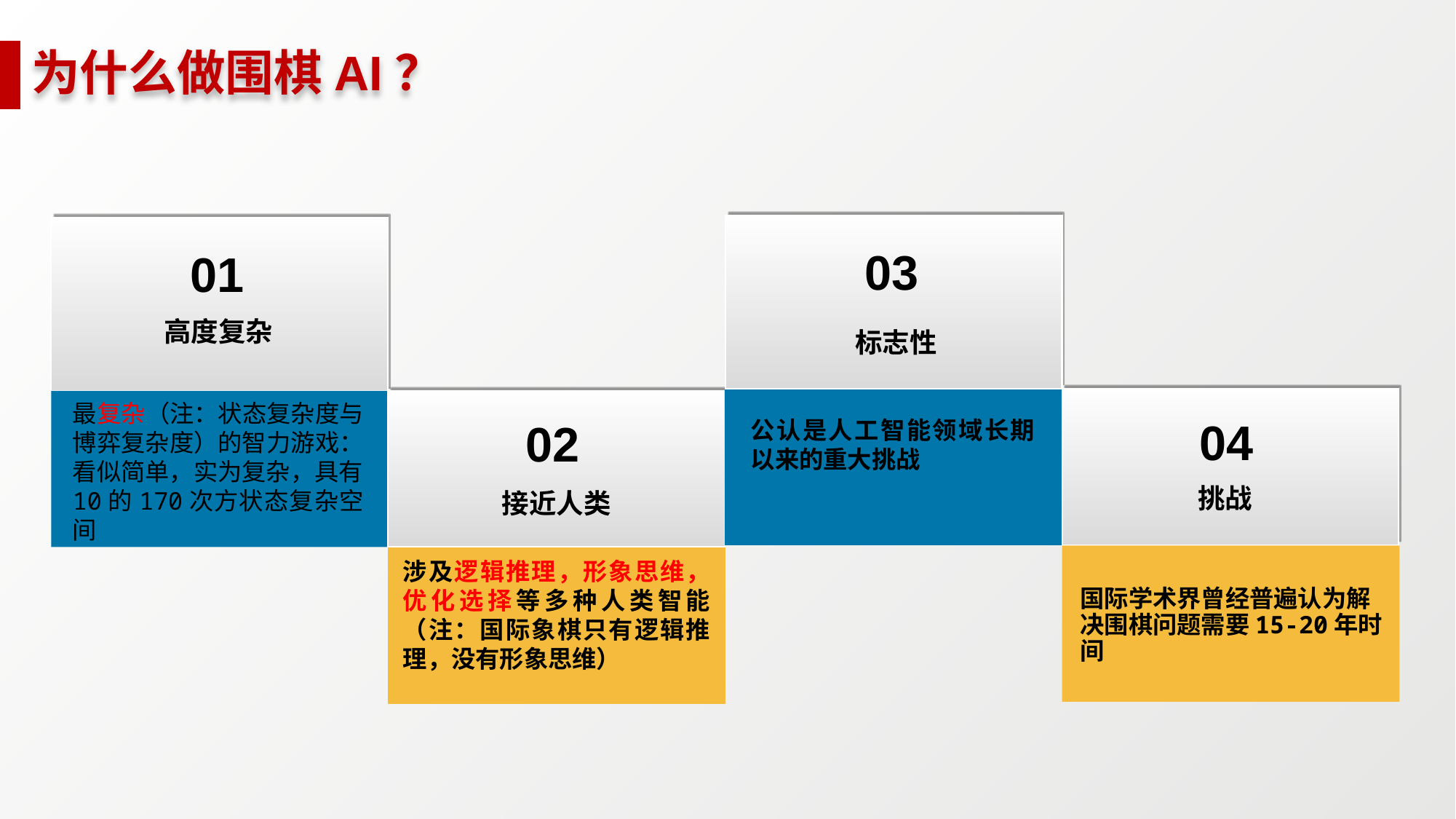

# 为什么做围棋AI？

03
01
高度复杂
标志性

最复杂（注：状态复杂度与博弈复杂度）的智力游戏：看似简单，实为复杂，具有10的170次方状态复杂空间
04
02
公认是人工智能领域长期以来的重大挑战
挑战
接近人类

涉及逻辑推理，形象思维，优化选择等多种人类智能（注：国际象棋只有逻辑推理，没有形象思维）
国际学术界曾经普遍认为解决围棋问题需要15-20年时间